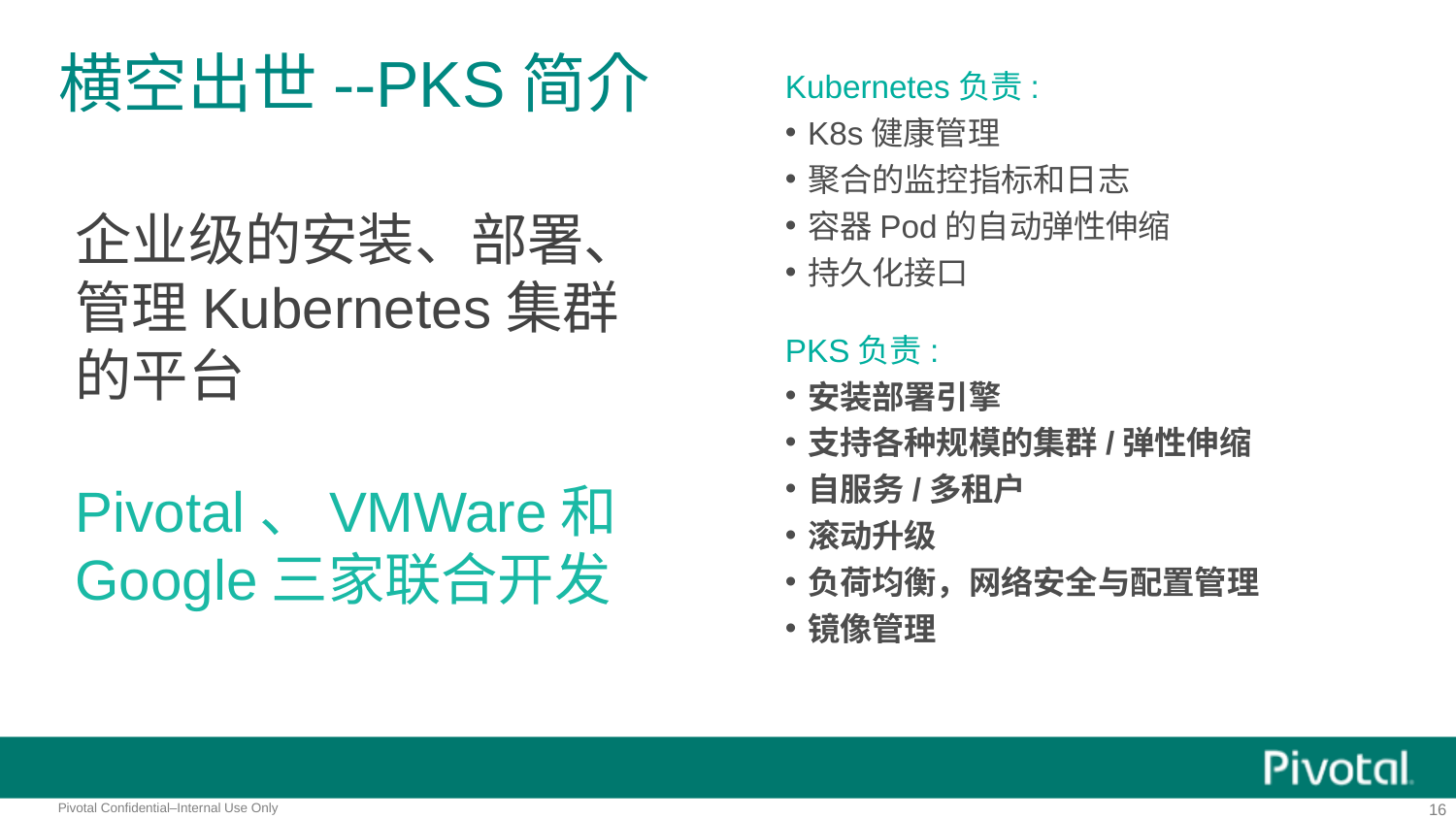

# 横空出世--PKS简介
Kubernetes负责:
K8s健康管理
聚合的监控指标和日志
容器Pod的自动弹性伸缩
持久化接口

PKS负责:
安装部署引擎
支持各种规模的集群/弹性伸缩
自服务/多租户
滚动升级
负荷均衡，网络安全与配置管理
镜像管理
企业级的安装、部署、管理Kubernetes集群的平台

Pivotal、VMWare和Google三家联合开发